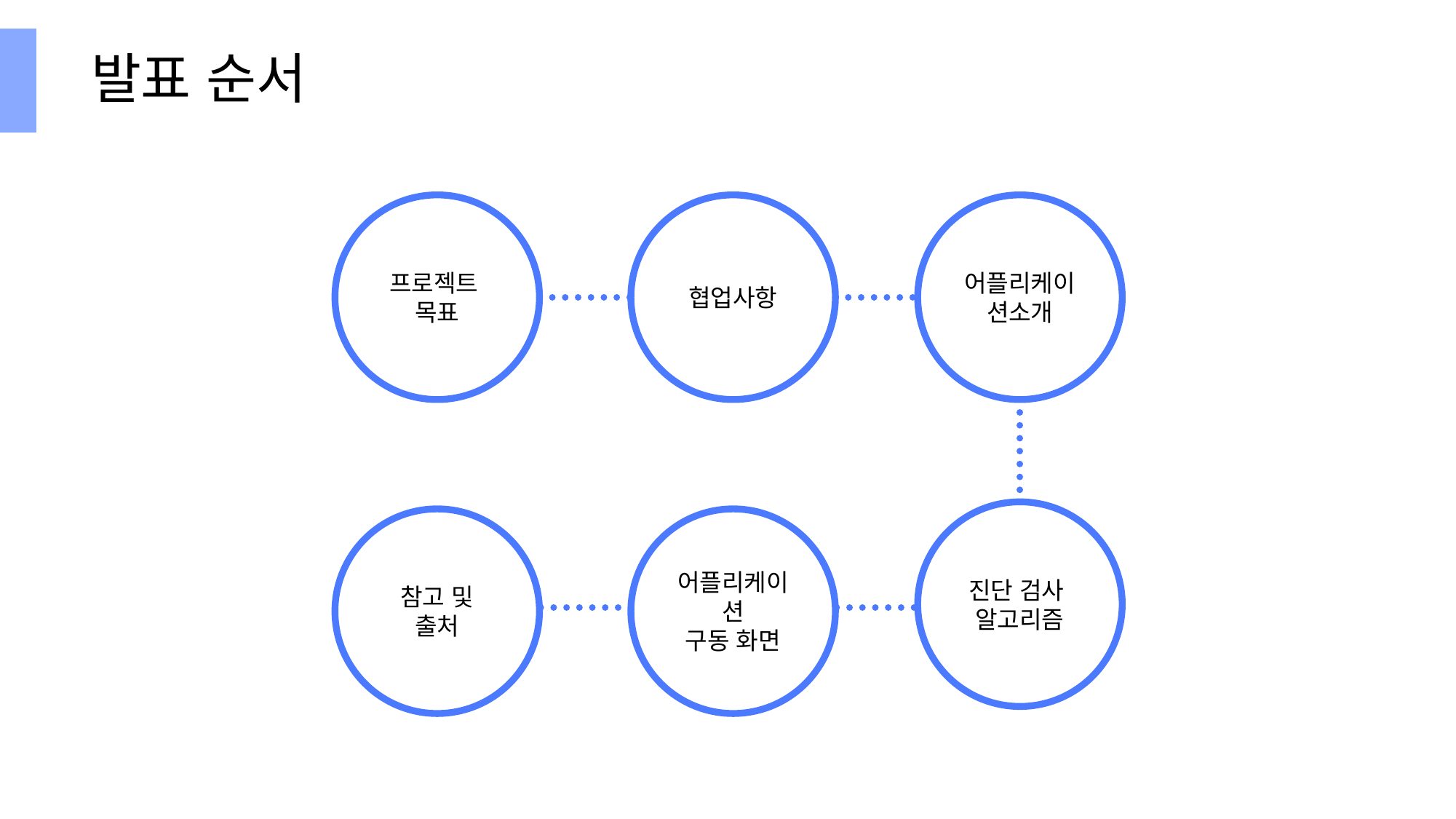

# 발표 순서
프로젝트
목표
협업사항
어플리케이션소개
진단 검사
알고리즘
참고 및 출처
어플리케이션
구동 화면